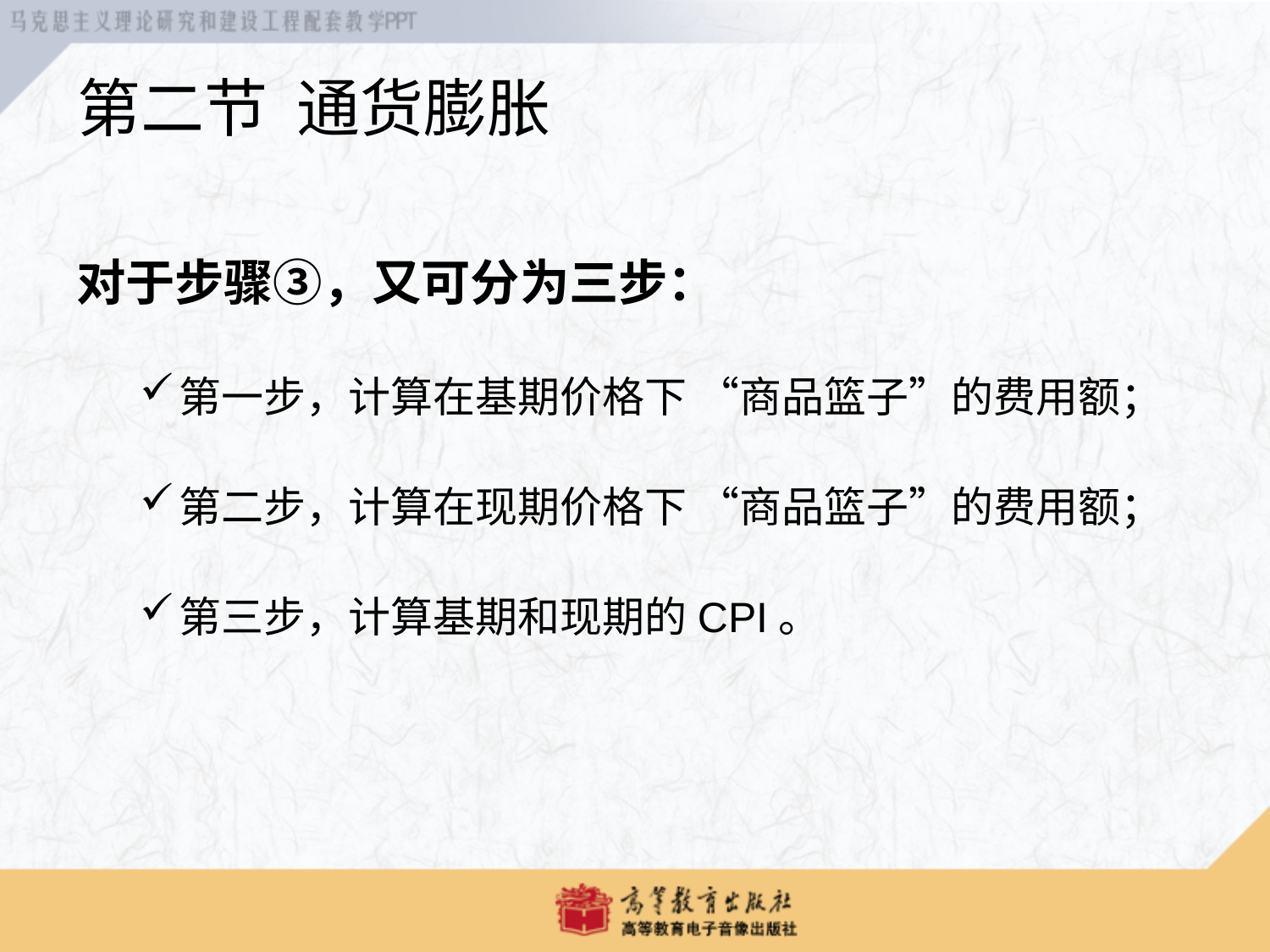

# 第二节  通货膨胀
对于步骤③，又可分为三步：
第一步，计算在基期价格下 “商品篮子”的费用额；
第二步，计算在现期价格下 “商品篮子”的费用额；
第三步，计算基期和现期的CPI。